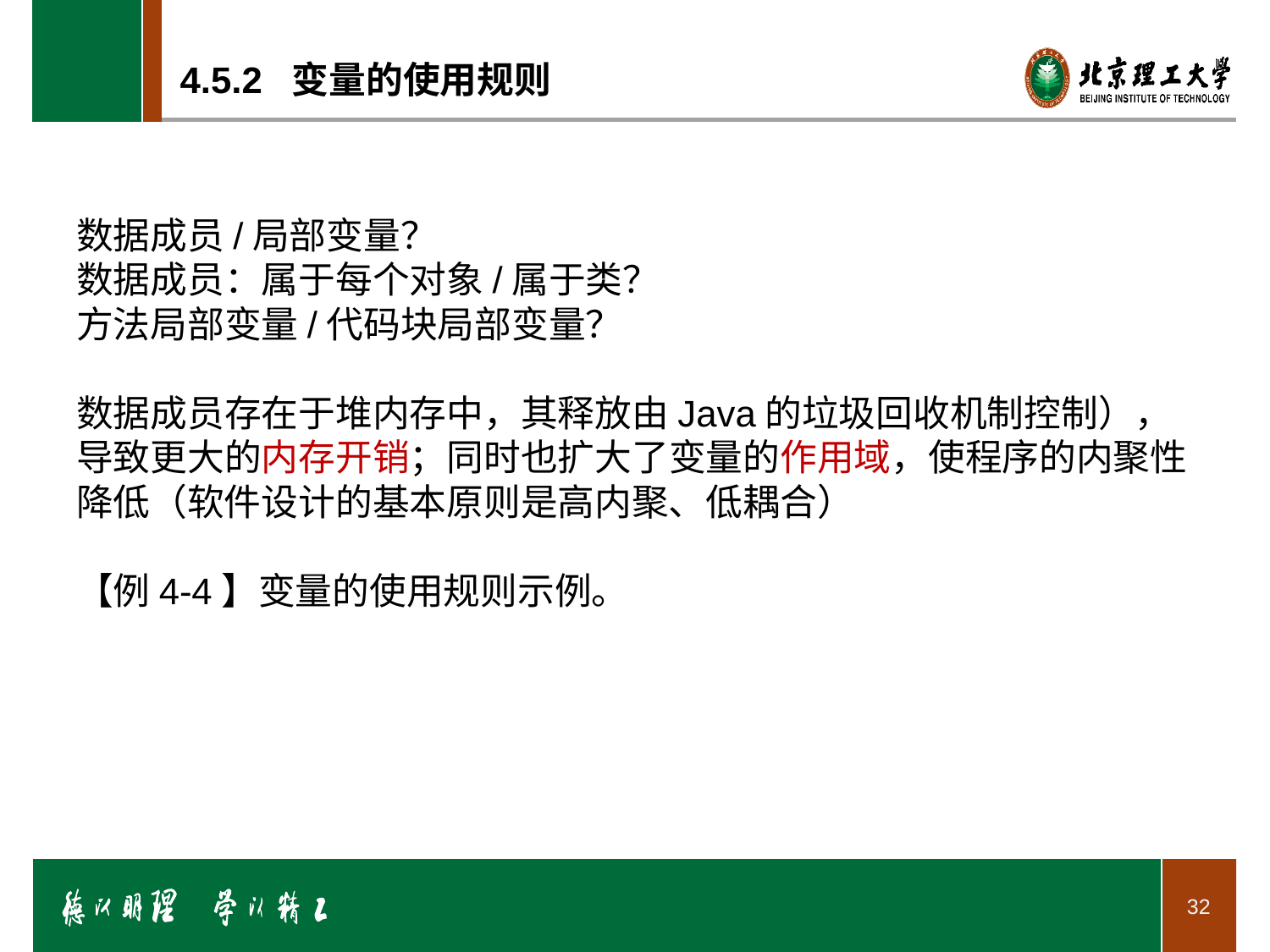

# 4.5.2  变量的使用规则
数据成员/局部变量？
数据成员：属于每个对象/属于类？
方法局部变量/代码块局部变量？

数据成员存在于堆内存中，其释放由Java的垃圾回收机制控制），导致更大的内存开销；同时也扩大了变量的作用域，使程序的内聚性降低（软件设计的基本原则是高内聚、低耦合）

【例4-4】变量的使用规则示例。